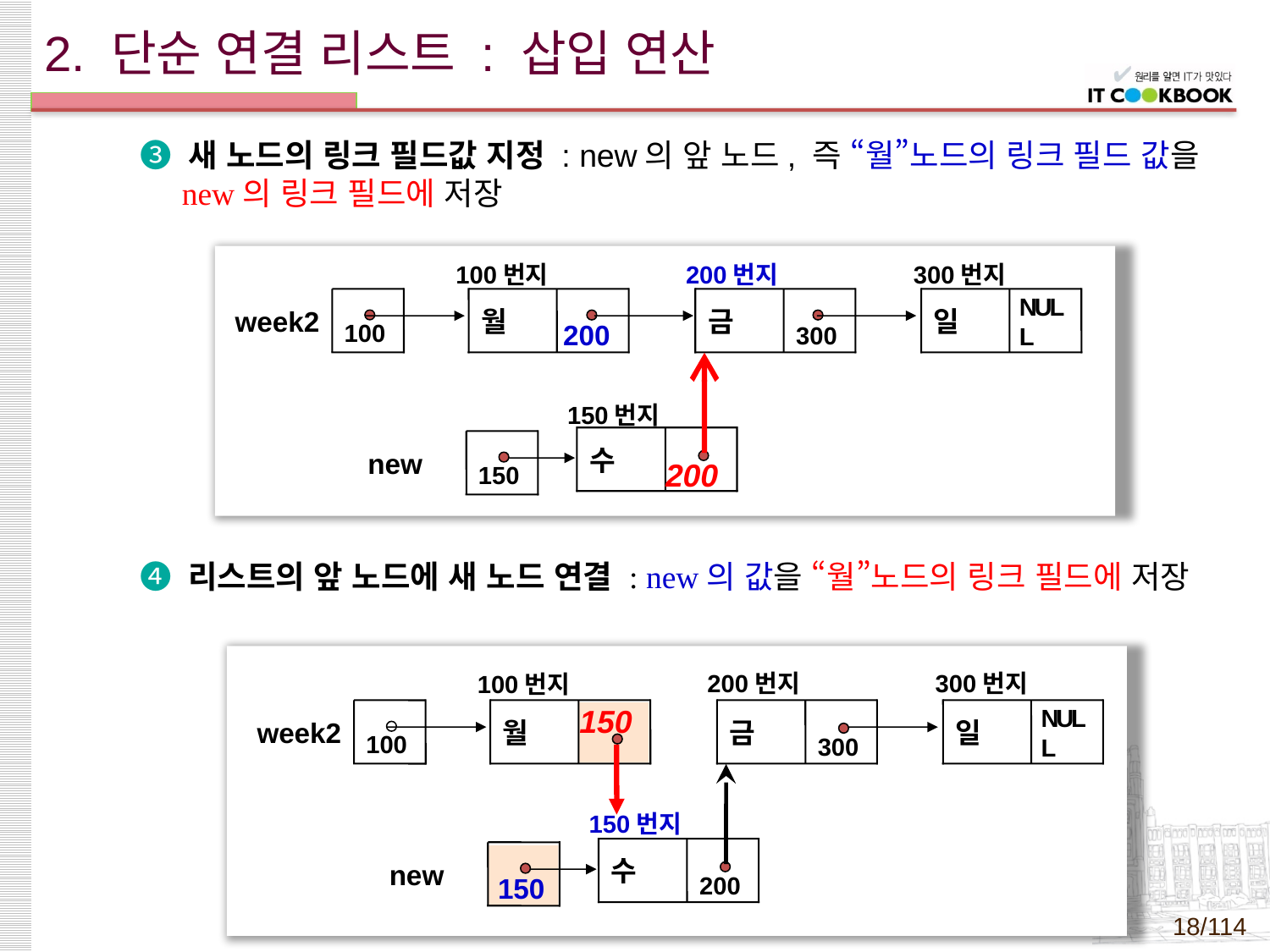

# 2. 단순 연결 리스트 : 삽입 연산
 ➌ 새 노드의 링크 필드값 지정 : new의 앞 노드, 즉 “월”노드의 링크 필드 값을 new의 링크 필드에 저장

 ➍ 리스트의 앞 노드에 새 노드 연결 : new의 값을 “월”노드의 링크 필드에 저장

200번지
300번지
100번지
week2

월

200

금

300

일

NULL

100

150번지
수

new

150

200

200번지
금

300

300번지
100번지

week2
월

일

NULL

100

150

150번지
수

200

new

150